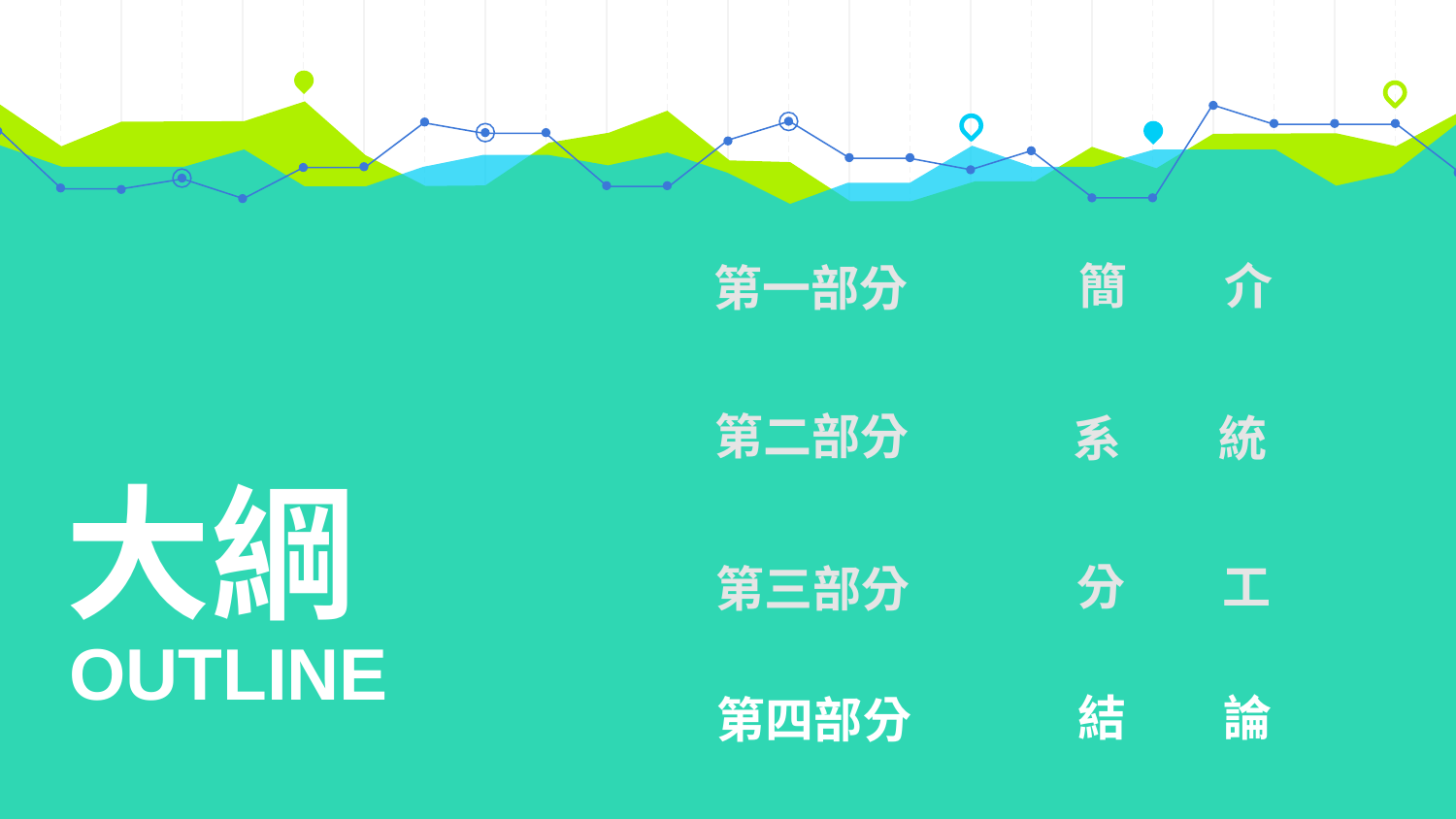

簡	介
第一部分
第二部分
系	統
大綱
分	工
第三部分
OUTLINE
結	論
第四部分